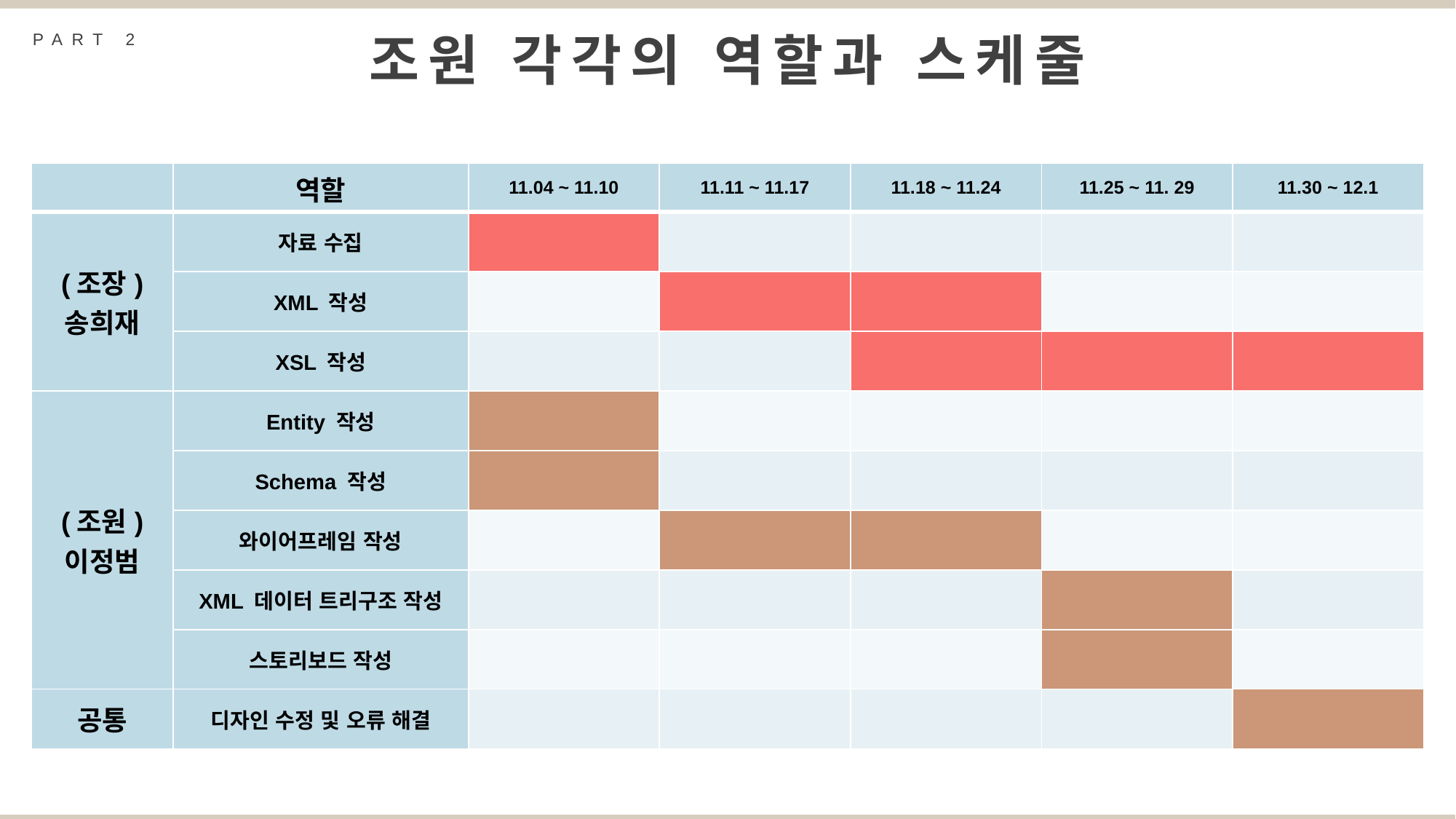

조원 각각의 역할과 스케줄
PART 2
|  | 역할 | 11.04 ~ 11.10 | 11.11 ~ 11.17 | 11.18 ~ 11.24 | 11.25 ~ 11. 29 | 11.30 ~ 12.1 |
| --- | --- | --- | --- | --- | --- | --- |
| (조장) 송희재 | 자료 수집 |  |  |  |  |  |
|  | XML 작성 |  |  |  |  |  |
|  | XSL 작성 |  |  |  |  |  |
| (조원) 이정범 | Entity 작성 |  |  |  |  |  |
|  | Schema 작성 |  |  |  |  |  |
|  | 와이어프레임 작성 |  |  |  |  |  |
|  | XML 데이터 트리구조 작성 |  |  |  |  |  |
|  | 스토리보드 작성 |  |  |  |  |  |
| 공통 | 디자인 수정 및 오류 해결 |  |  |  |  |  |